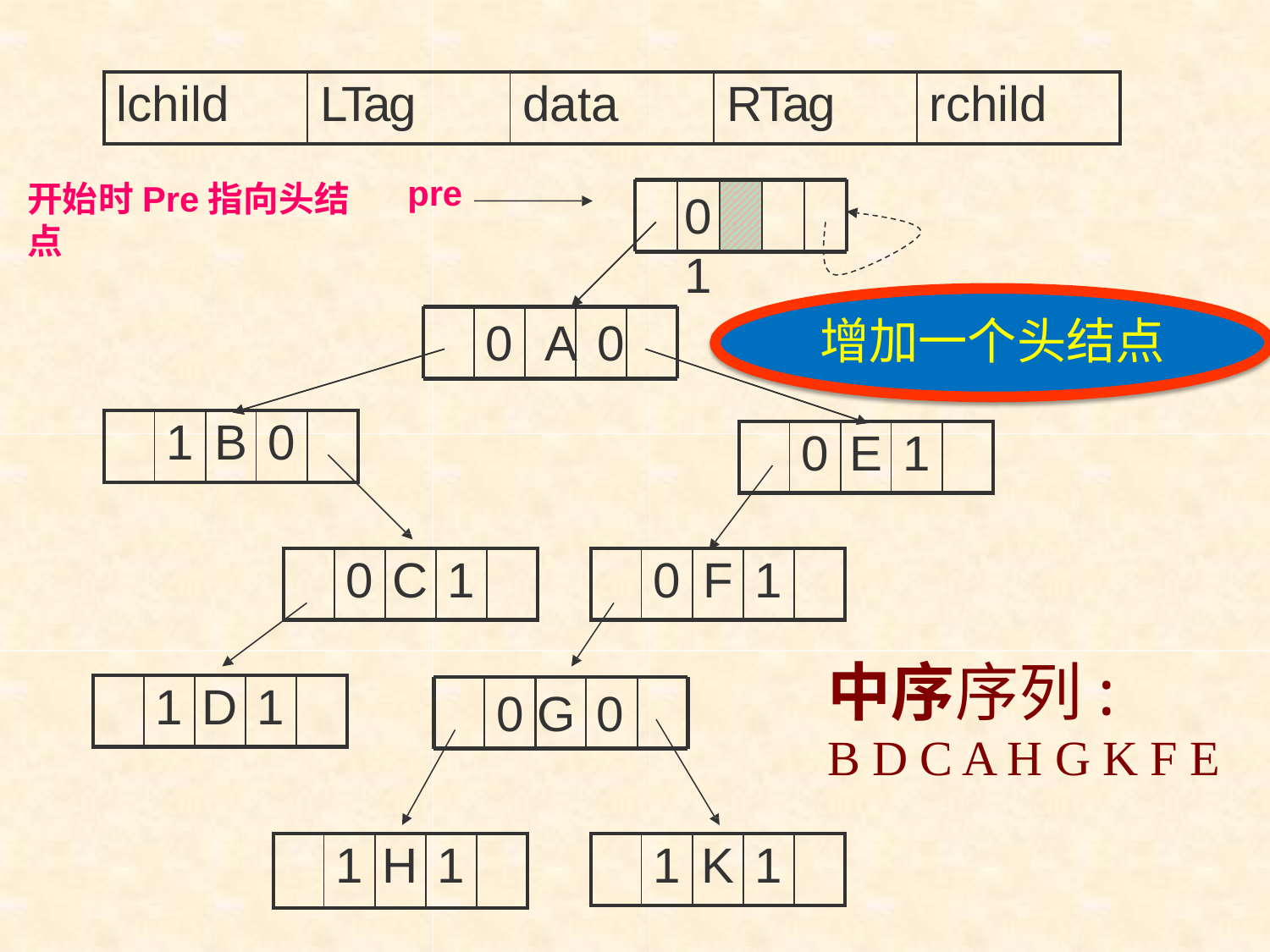

| lchild | LTag | data | RTag | rchild |
| --- | --- | --- | --- | --- |
pre
开始时Pre指向头结点

0	1

增加一个头结点
0	A 0

|  | 1 | B | 0 |  |
| --- | --- | --- | --- | --- |
|  | 0 | E | 1 |  |
| --- | --- | --- | --- | --- |

|  | 0 | C | 1 |  |
| --- | --- | --- | --- | --- |
|  | 0 | F | 1 |  |
| --- | --- | --- | --- | --- |

中序序列:
B D C A H G K F E
|  | 1 | D | 1 |  |
| --- | --- | --- | --- | --- |

0 G 0

|  | 1 | H | 1 |  |
| --- | --- | --- | --- | --- |
|  | 1 | K | 1 |  |
| --- | --- | --- | --- | --- |